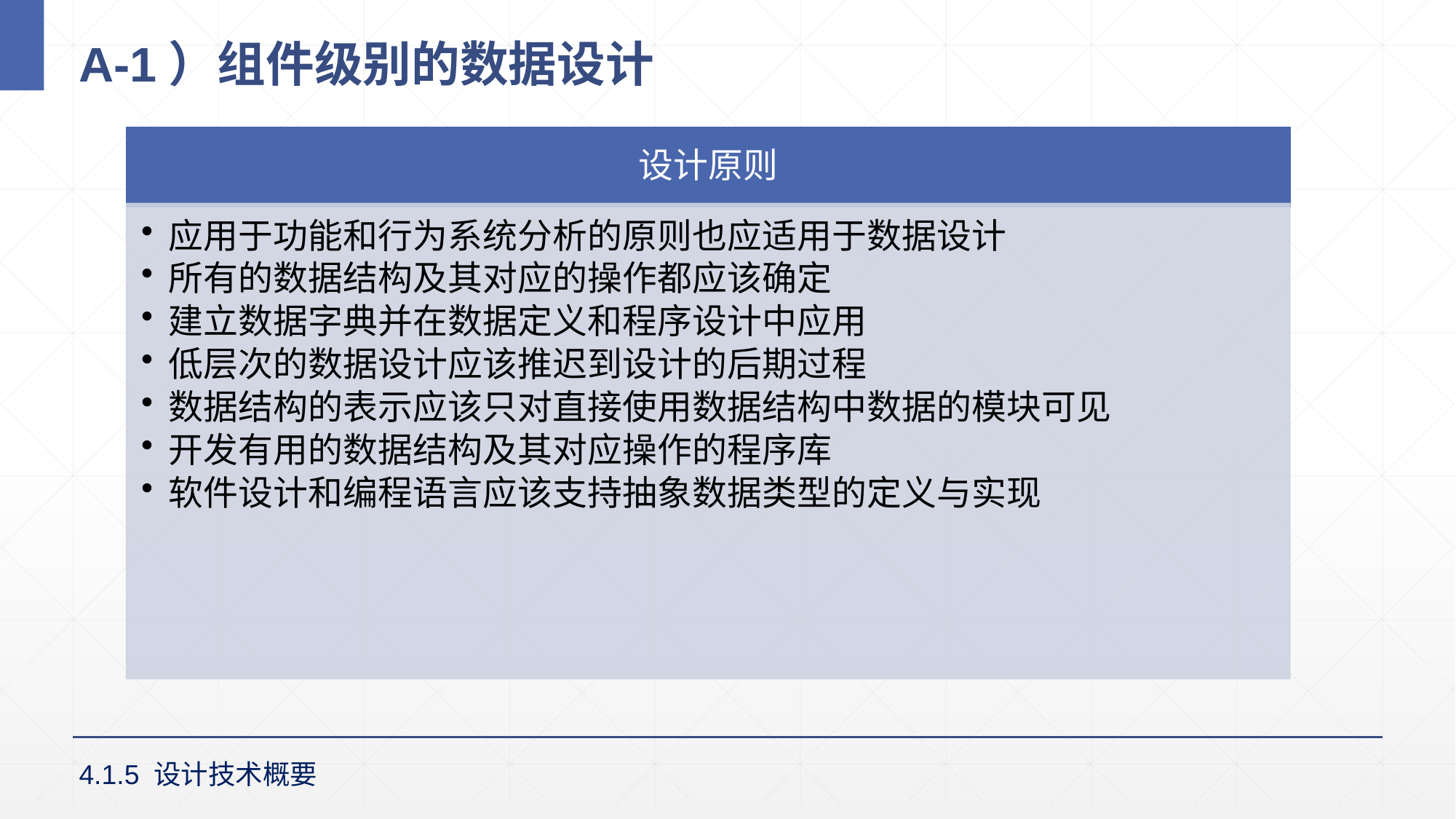

# A-1）组件级别的数据设计
设计原则
应用于功能和行为系统分析的原则也应适用于数据设计
所有的数据结构及其对应的操作都应该确定
建立数据字典并在数据定义和程序设计中应用
低层次的数据设计应该推迟到设计的后期过程
数据结构的表示应该只对直接使用数据结构中数据的模块可见
开发有用的数据结构及其对应操作的程序库
软件设计和编程语言应该支持抽象数据类型的定义与实现
4.1.5 设计技术概要